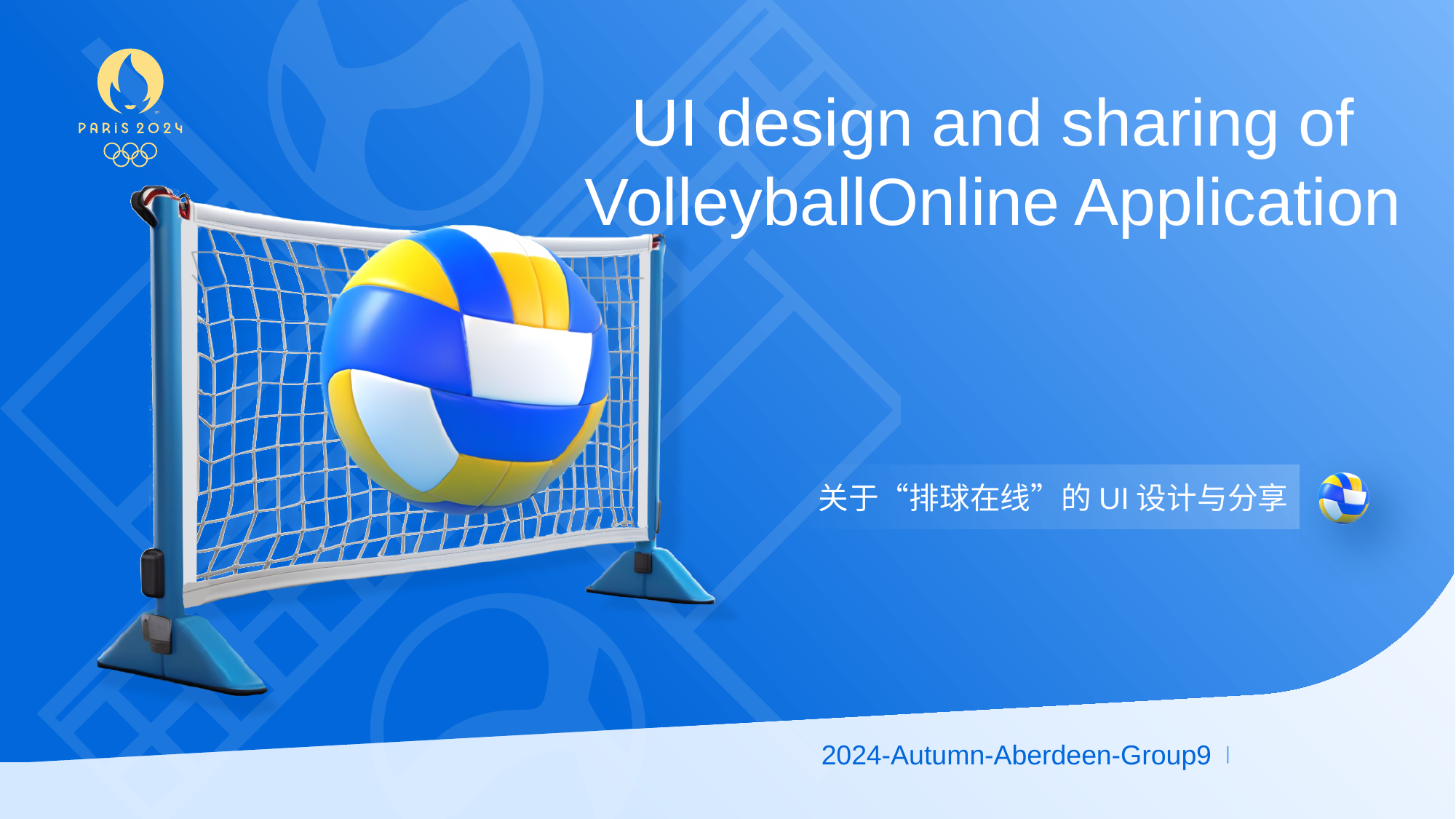

UI design and sharing of VolleyballOnline Application
#
关于“排球在线”的UI设计与分享
2024-Autumn-Aberdeen-Group9